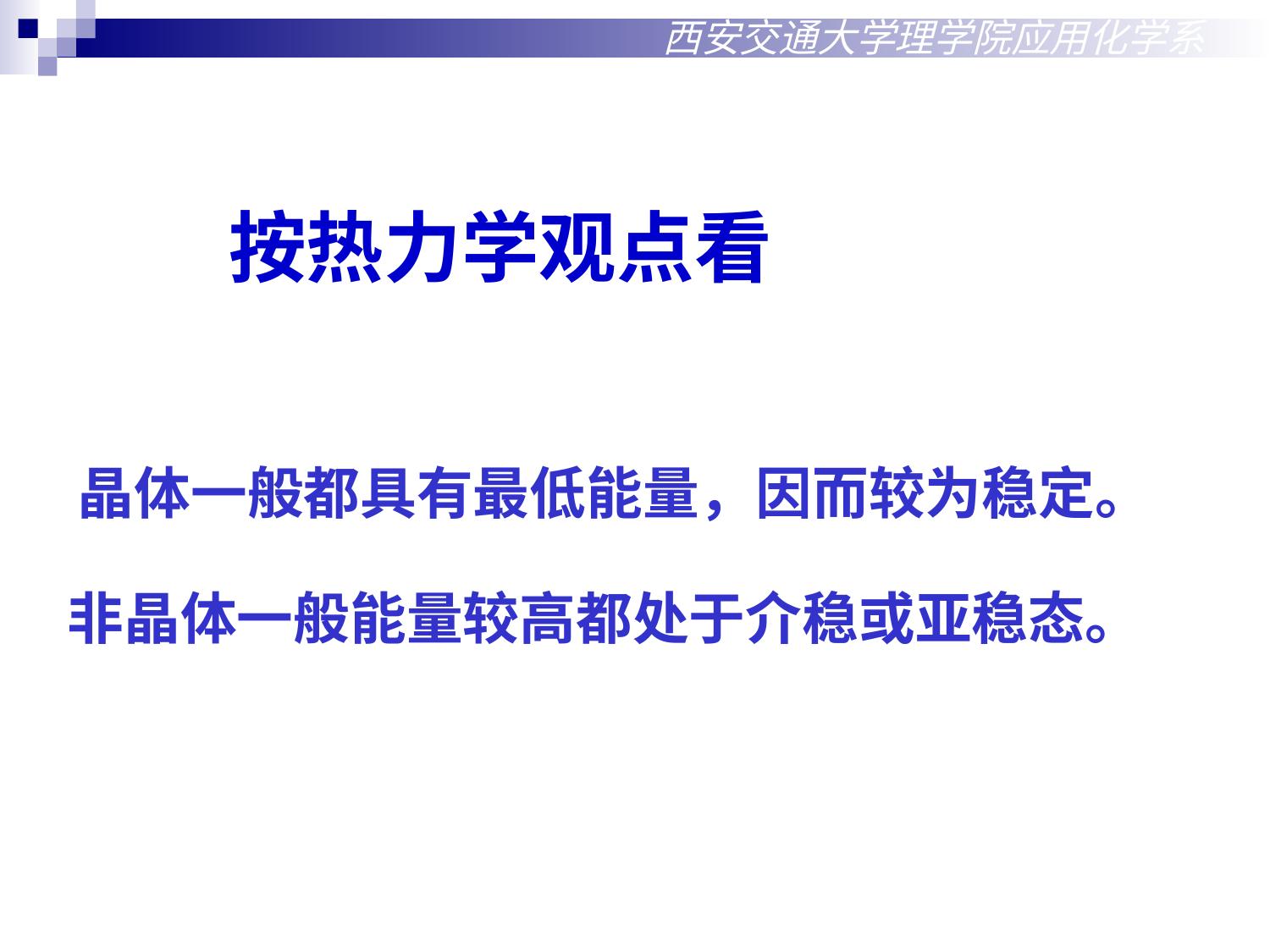

西安交通大学理学院应用化学系
按热力学观点看
晶体一般都具有最低能量，因而较为稳定。
非晶体一般能量较高都处于介稳或亚稳态。